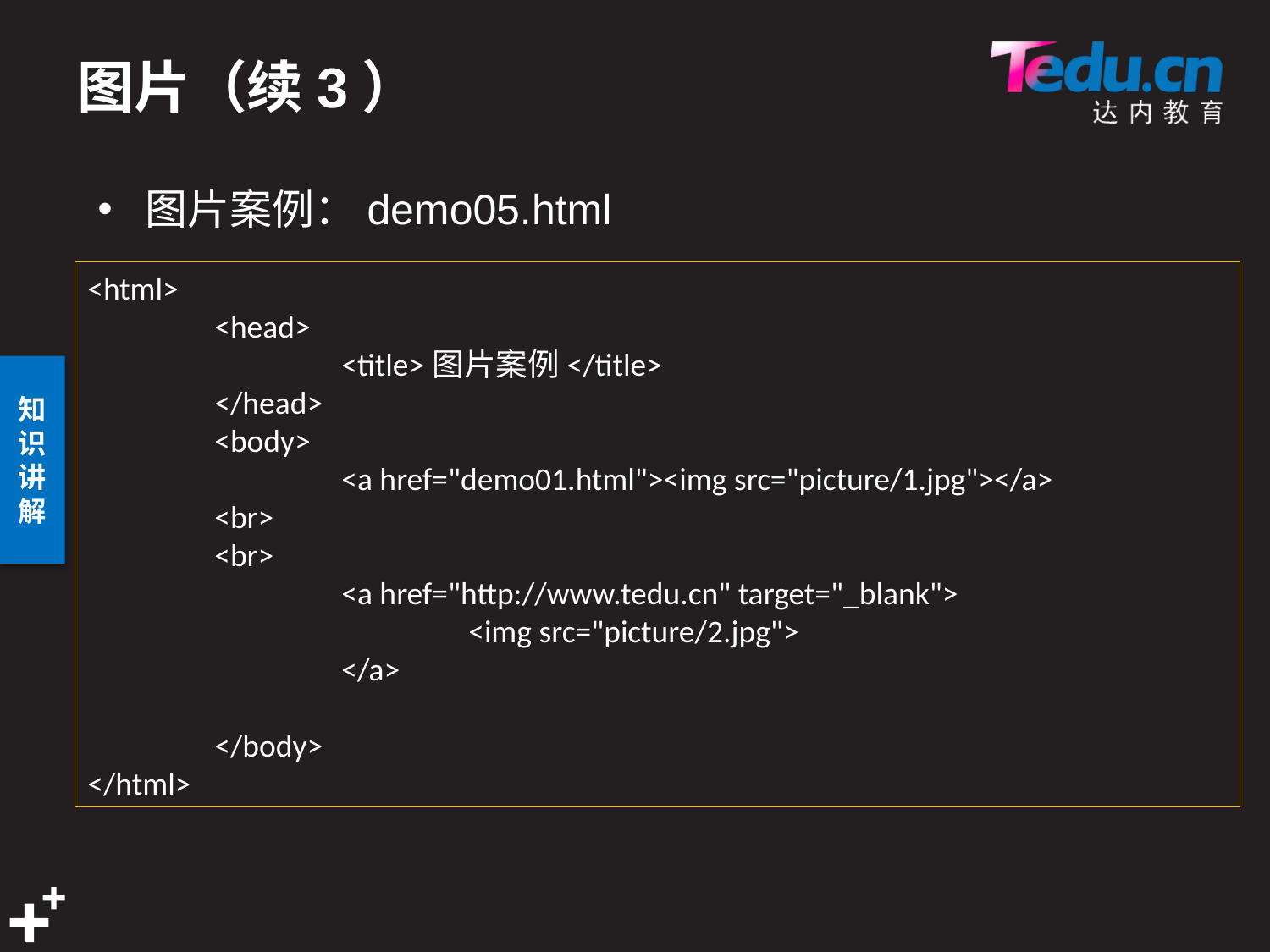

# 图片（续3）
图片案例：demo05.html
<html>
	<head>
		<title>图片案例</title>
	</head>
	<body>
		<a href="demo01.html"><img src="picture/1.jpg"></a>
	<br>
	<br>
		<a href="http://www.tedu.cn" target="_blank">
			<img src="picture/2.jpg">
		</a>

	</body>
</html>